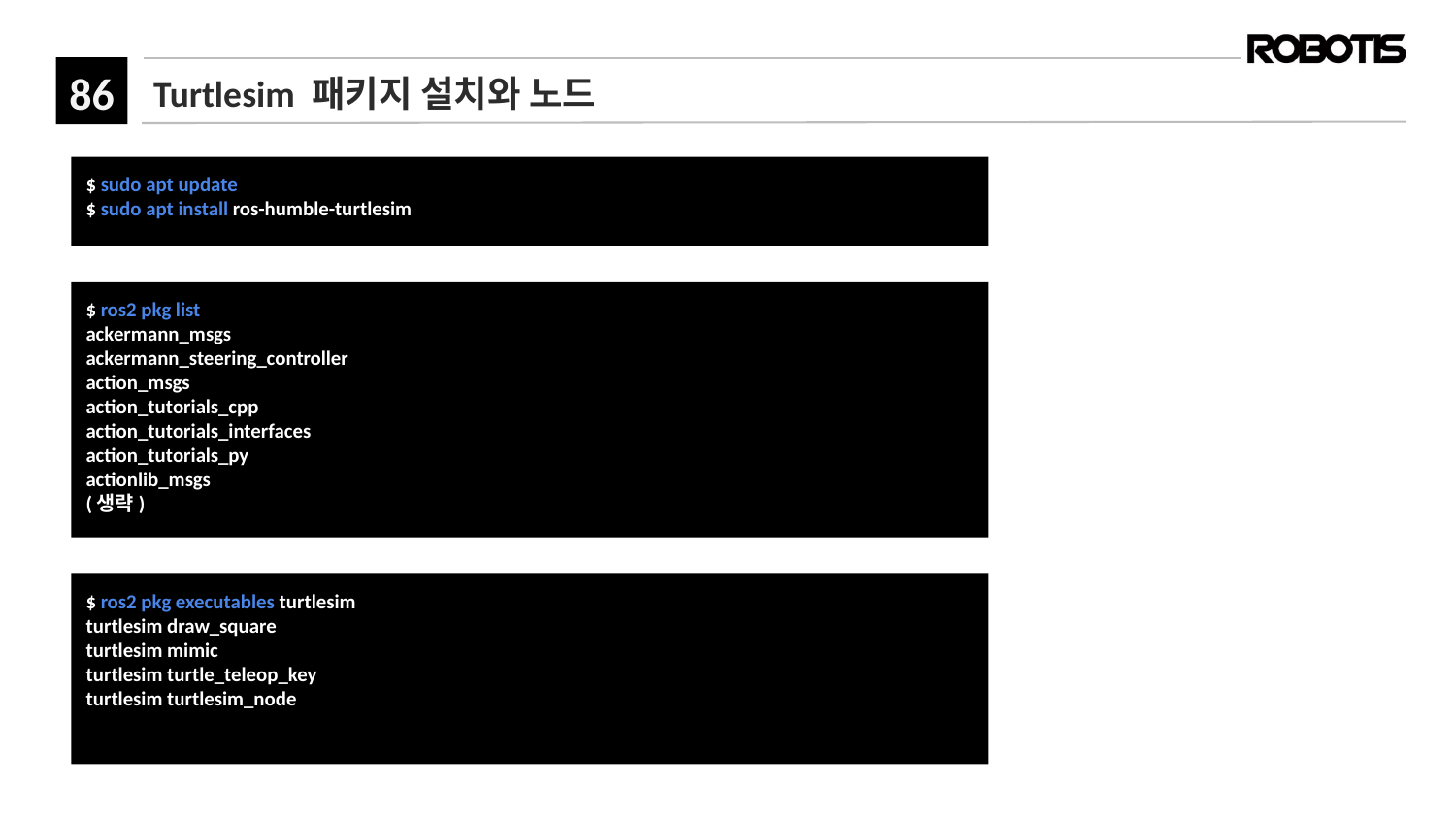

# Turtlesim 패키지 설치와 노드
﻿$ sudo apt update
$ sudo apt install ros-humble-turtlesim

﻿$ ros2 pkg list
ackermann_msgs
ackermann_steering_controller
action_msgs
action_tutorials_cpp
action_tutorials_interfaces
action_tutorials_py
actionlib_msgs
(생략)

﻿$ ros2 pkg executables turtlesim
turtlesim draw_square
turtlesim mimic
turtlesim turtle_teleop_key
turtlesim turtlesim_node